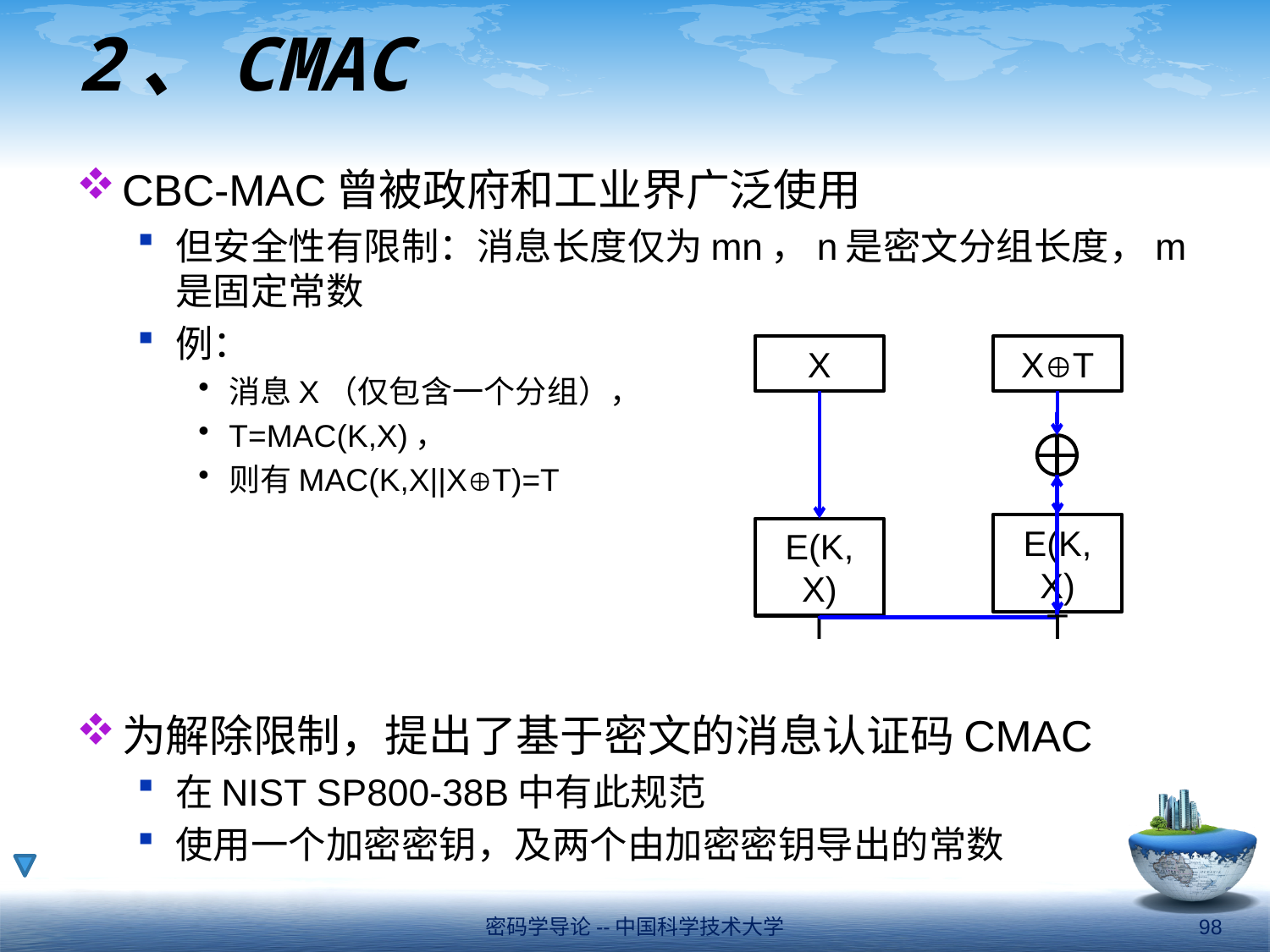

# 2、CMAC
CBC-MAC曾被政府和工业界广泛使用
但安全性有限制：消息长度仅为mn，n是密文分组长度，m是固定常数
例：
消息X（仅包含一个分组），
T=MAC(K,X)，
则有MAC(K,X||X⊕T)=T

为解除限制，提出了基于密文的消息认证码CMAC
在NIST SP800-38B中有此规范
使用一个加密密钥，及两个由加密密钥导出的常数
X
X⊕T

E(K, X)
E(K, X)
T
T

密码学导论--中国科学技术大学
98